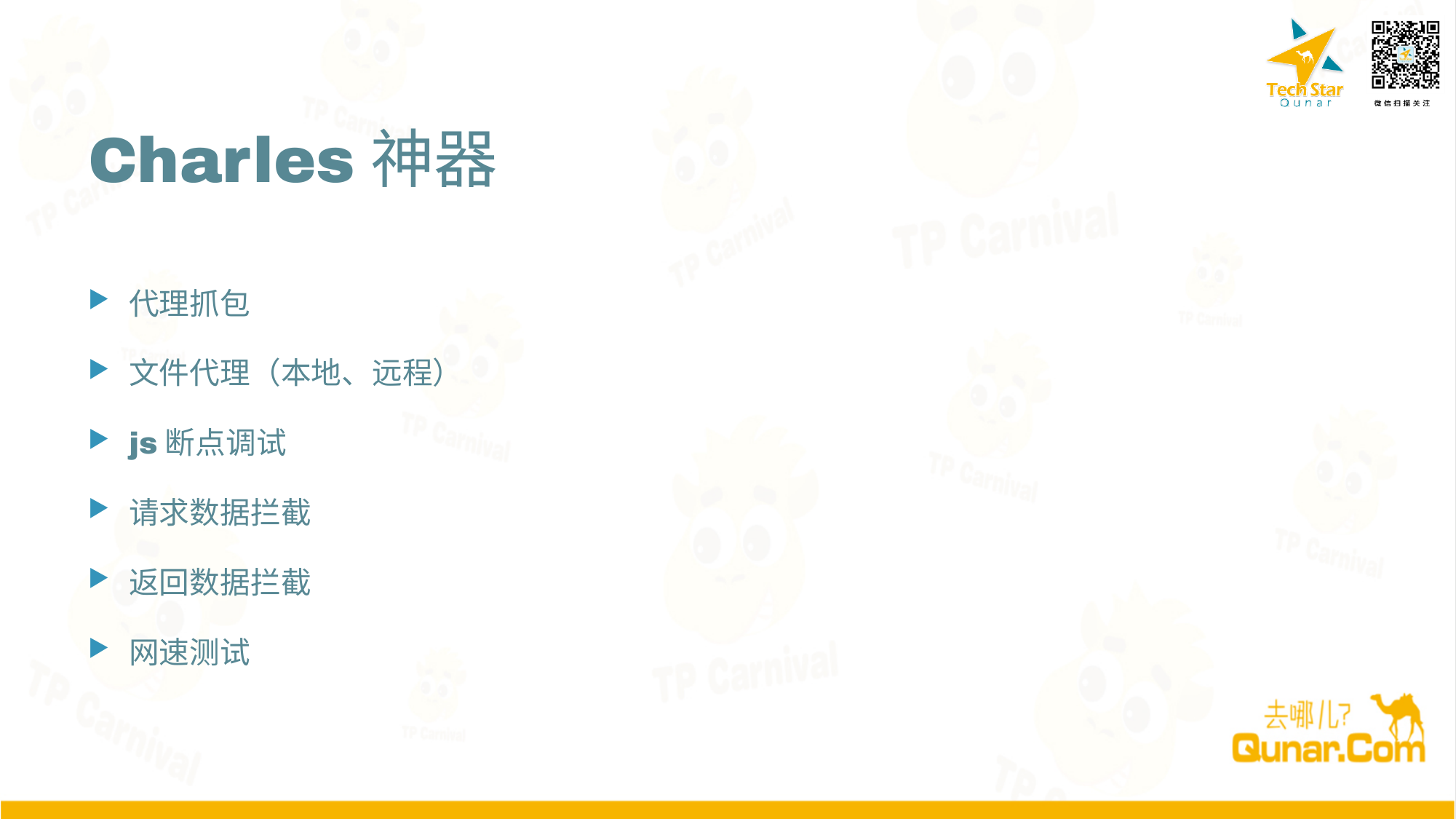

# Charles神器
代理抓包
文件代理（本地、远程）
js断点调试
请求数据拦截
返回数据拦截
网速测试